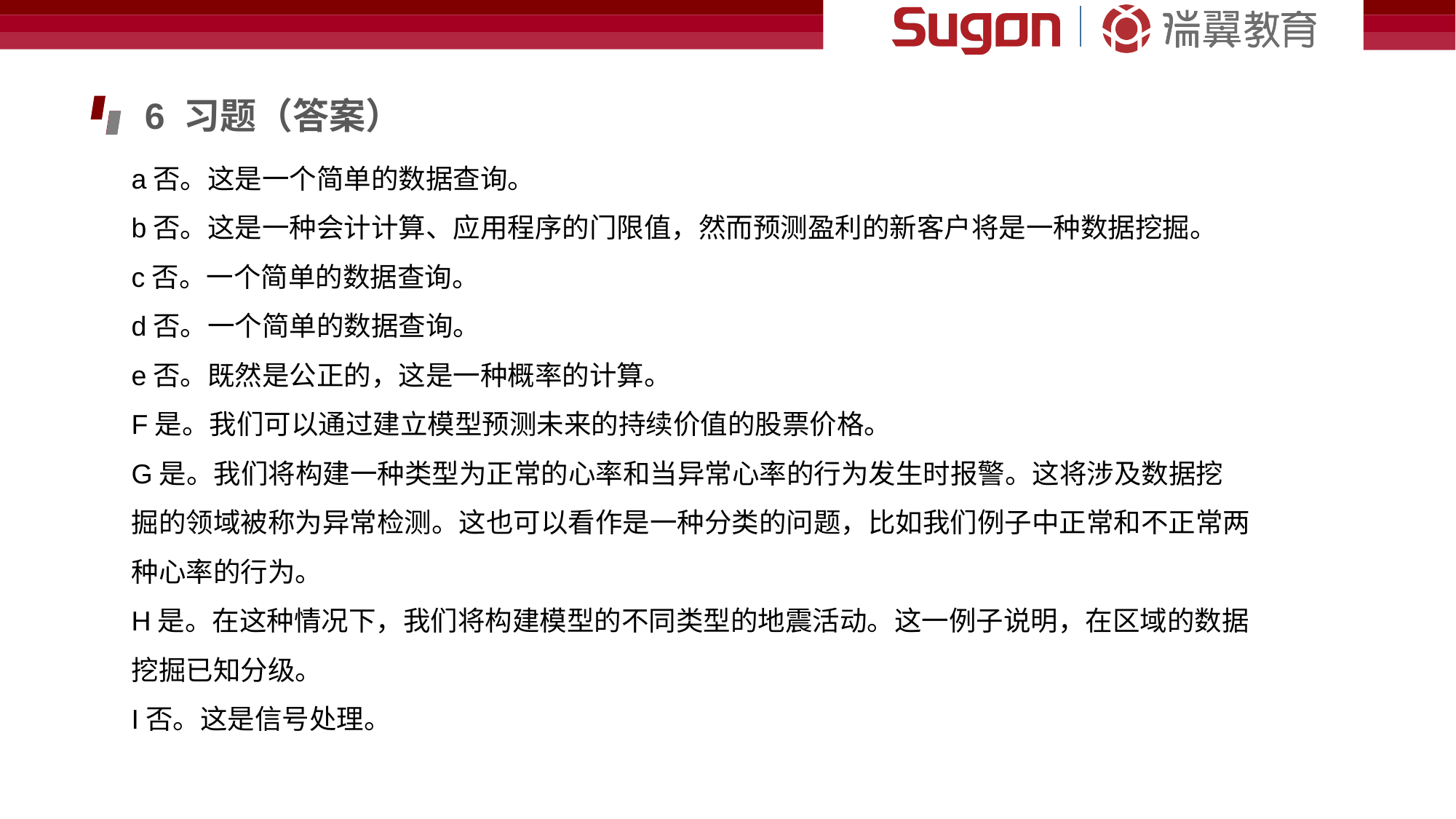

6 习题（答案）

a否。这是一个简单的数据查询。
b否。这是一种会计计算、应用程序的门限值，然而预测盈利的新客户将是一种数据挖掘。
c否。一个简单的数据查询。
d否。一个简单的数据查询。
e否。既然是公正的，这是一种概率的计算。
F是。我们可以通过建立模型预测未来的持续价值的股票价格。
G是。我们将构建一种类型为正常的心率和当异常心率的行为发生时报警。这将涉及数据挖掘的领域被称为异常检测。这也可以看作是一种分类的问题，比如我们例子中正常和不正常两种心率的行为。
H是。在这种情况下，我们将构建模型的不同类型的地震活动。这一例子说明，在区域的数据挖掘已知分级。
I否。这是信号处理。